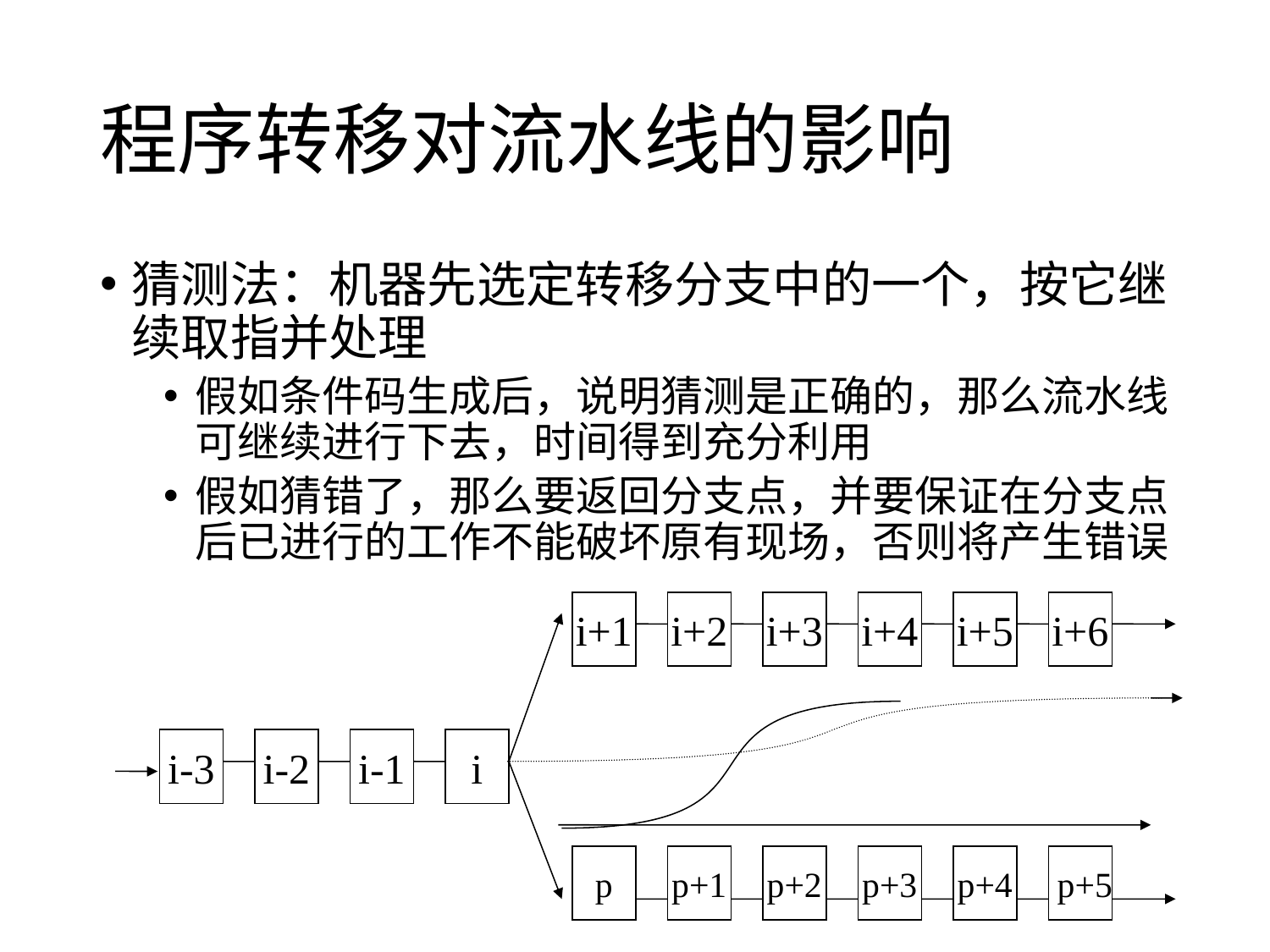

# 程序转移对流水线的影响
猜测法：机器先选定转移分支中的一个，按它继续取指并处理
假如条件码生成后，说明猜测是正确的，那么流水线可继续进行下去，时间得到充分利用
假如猜错了，那么要返回分支点，并要保证在分支点后已进行的工作不能破坏原有现场，否则将产生错误

i+1
i+2
i+3
i+4
i+5
i+6

i-3
i-2
i-1
i

p
p+1
p+2
p+3
p+4
 p+5